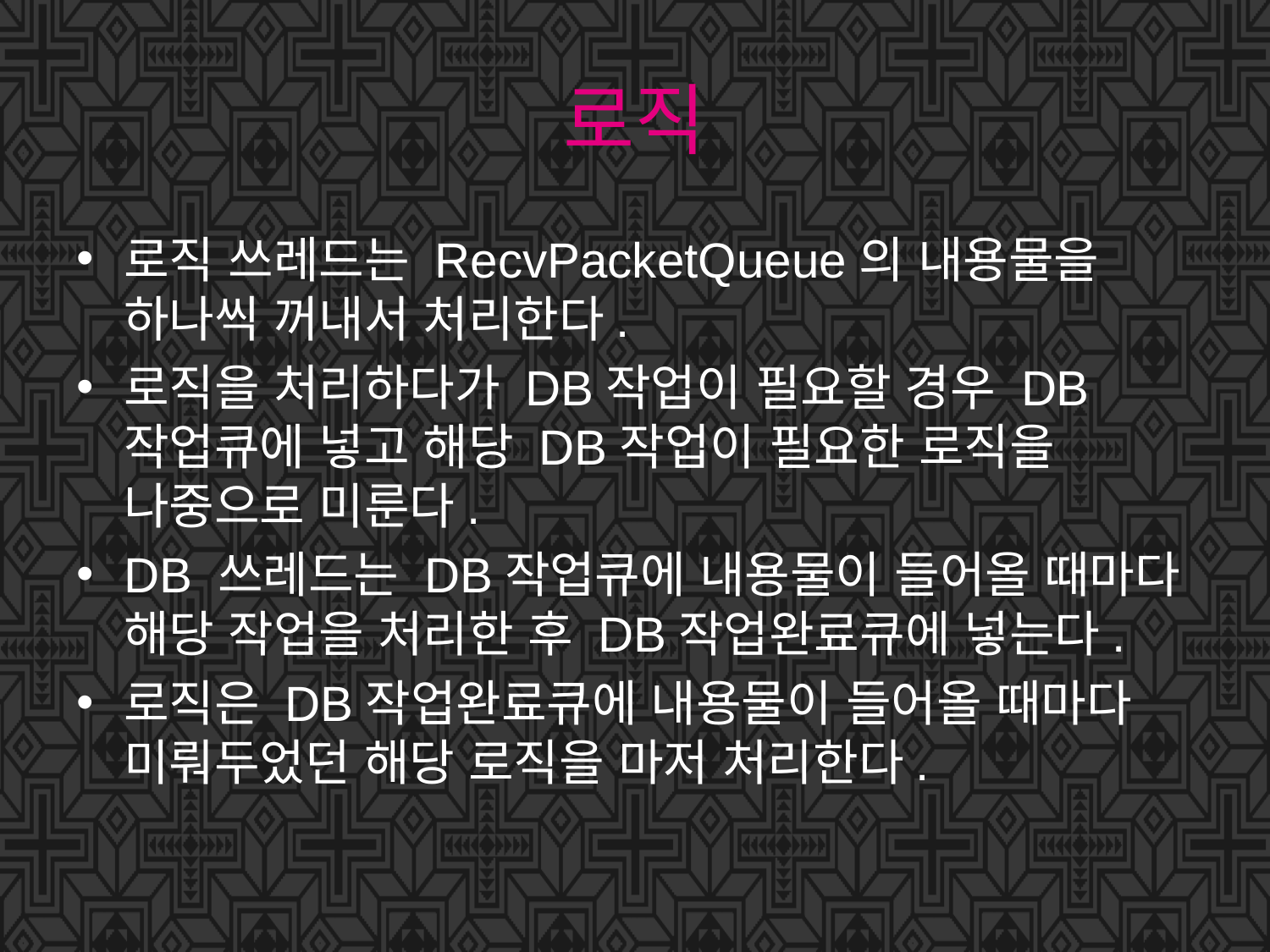

# 로직
로직 쓰레드는 RecvPacketQueue의 내용물을 하나씩 꺼내서 처리한다.
로직을 처리하다가 DB작업이 필요할 경우 DB작업큐에 넣고 해당 DB작업이 필요한 로직을 나중으로 미룬다.
DB 쓰레드는 DB작업큐에 내용물이 들어올 때마다 해당 작업을 처리한 후 DB작업완료큐에 넣는다.
로직은 DB작업완료큐에 내용물이 들어올 때마다 미뤄두었던 해당 로직을 마저 처리한다.